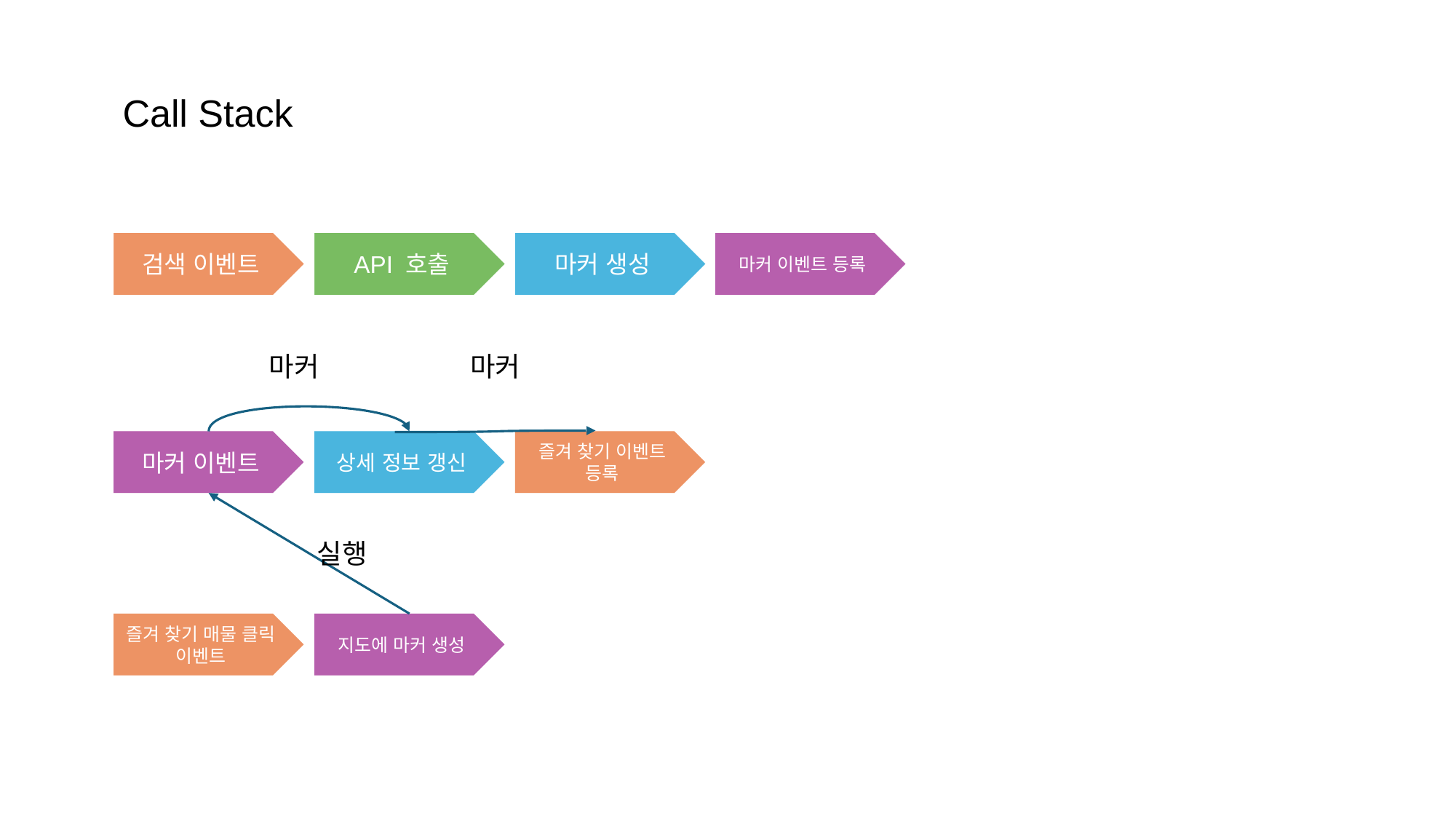

Call Stack
마커 이벤트 등록

마커 생성

API 호출
검색 이벤트

마커
마커
즐겨 찾기 이벤트 등록

마커 이벤트

상세 정보 갱신

실행
지도에 마커 생성

즐겨 찾기 매물 클릭 이벤트